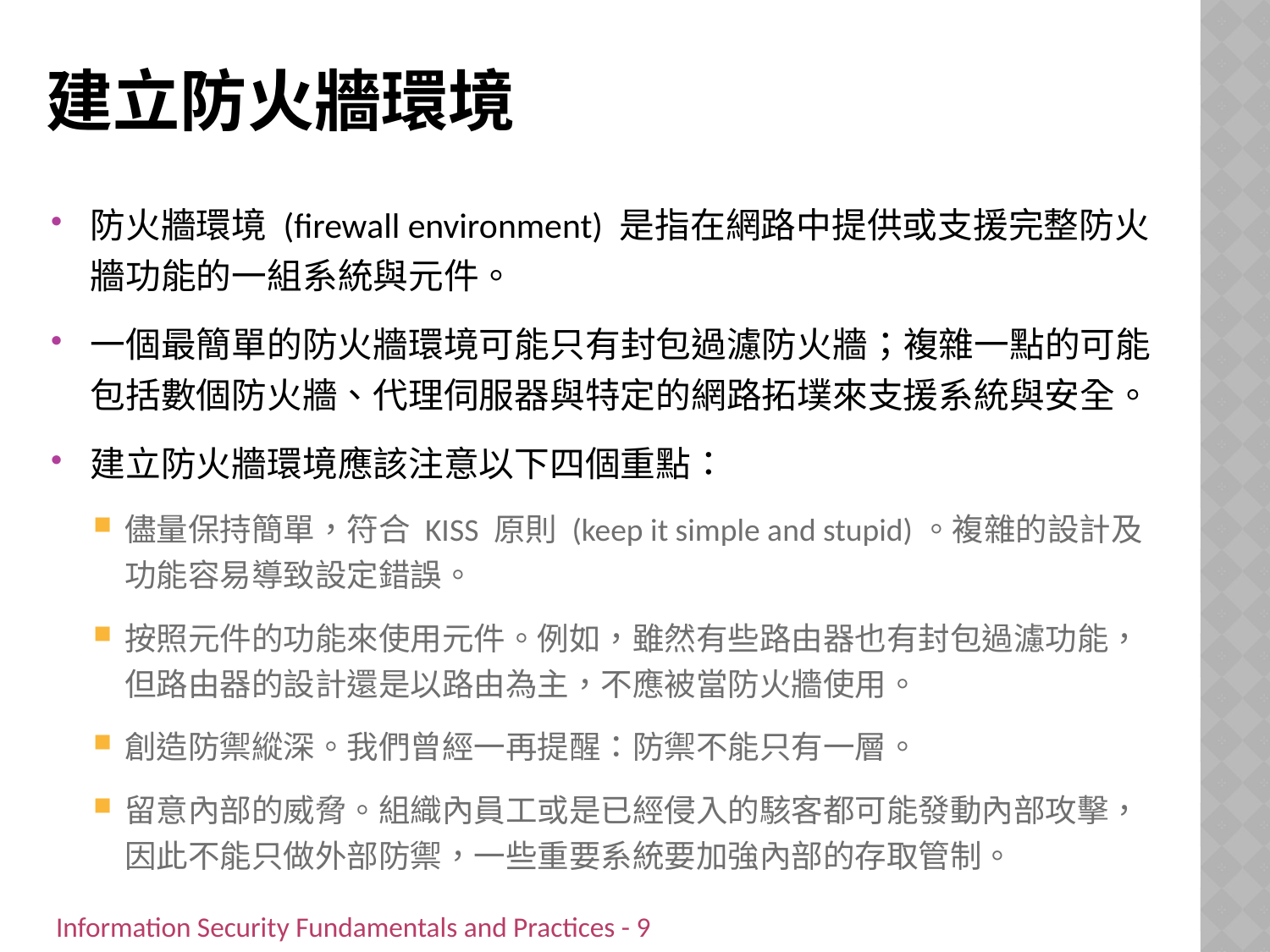

# 建立防火牆環境
防火牆環境 (firewall environment) 是指在網路中提供或支援完整防火牆功能的一組系統與元件。
一個最簡單的防火牆環境可能只有封包過濾防火牆；複雜一點的可能包括數個防火牆、代理伺服器與特定的網路拓墣來支援系統與安全。
建立防火牆環境應該注意以下四個重點：
儘量保持簡單，符合 KISS 原則 (keep it simple and stupid)。複雜的設計及功能容易導致設定錯誤。
按照元件的功能來使用元件。例如，雖然有些路由器也有封包過濾功能，但路由器的設計還是以路由為主，不應被當防火牆使用。
創造防禦縱深。我們曾經一再提醒：防禦不能只有一層。
留意內部的威脅。組織內員工或是已經侵入的駭客都可能發動內部攻擊，因此不能只做外部防禦，一些重要系統要加強內部的存取管制。